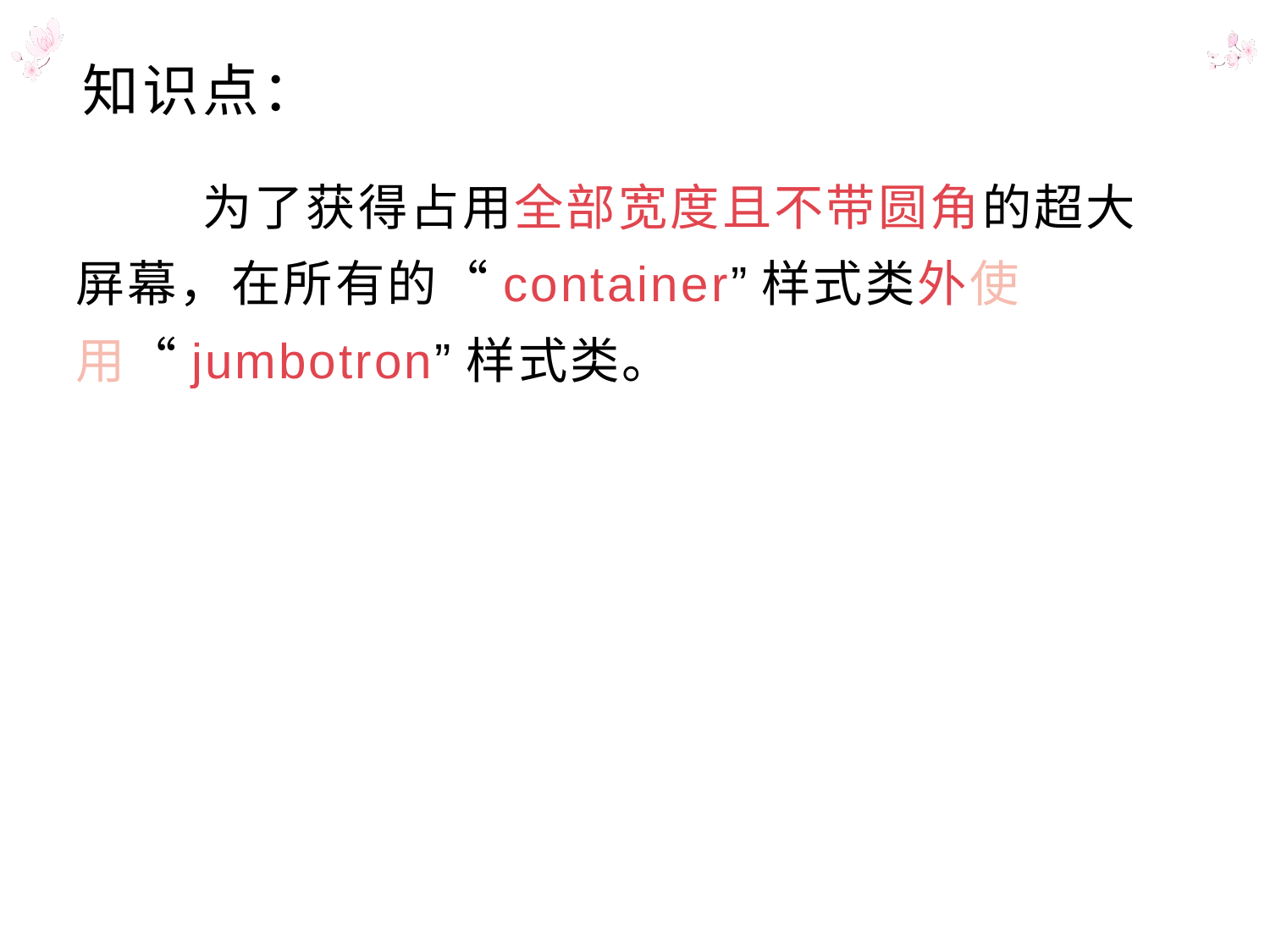

# 知识点：
 	为了获得占用全部宽度且不带圆角的超大屏幕，在所有的“container”样式类外使用“jumbotron”样式类。